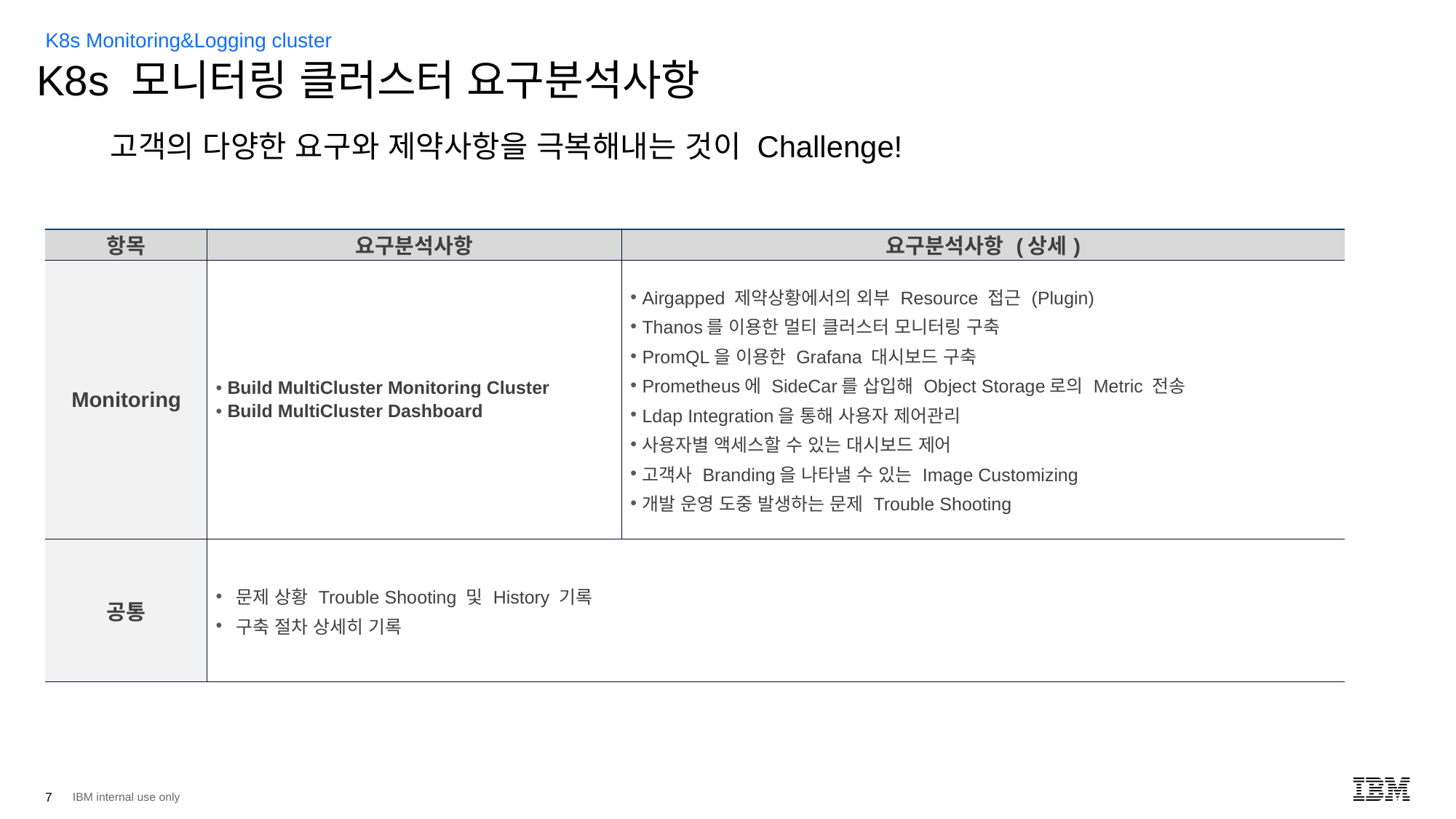

K8s Monitoring&Logging cluster
# K8s 모니터링 클러스터 요구분석사항
고객의 다양한 요구와 제약사항을 극복해내는 것이 Challenge!
| 항목 | 요구분석사항 | 요구분석사항 (상세) |
| --- | --- | --- |
| Monitoring | Build MultiCluster Monitoring Cluster Build MultiCluster Dashboard | Airgapped 제약상황에서의 외부 Resource 접근 (Plugin) Thanos를 이용한 멀티 클러스터 모니터링 구축 PromQL을 이용한 Grafana 대시보드 구축 Prometheus에 SideCar를 삽입해 Object Storage로의 Metric 전송 Ldap Integration을 통해 사용자 제어관리 사용자별 액세스할 수 있는 대시보드 제어 고객사 Branding을 나타낼 수 있는 Image Customizing 개발 운영 도중 발생하는 문제 Trouble Shooting |
| 공통 | 문제 상황 Trouble Shooting 및 History 기록 구축 절차 상세히 기록 |  |